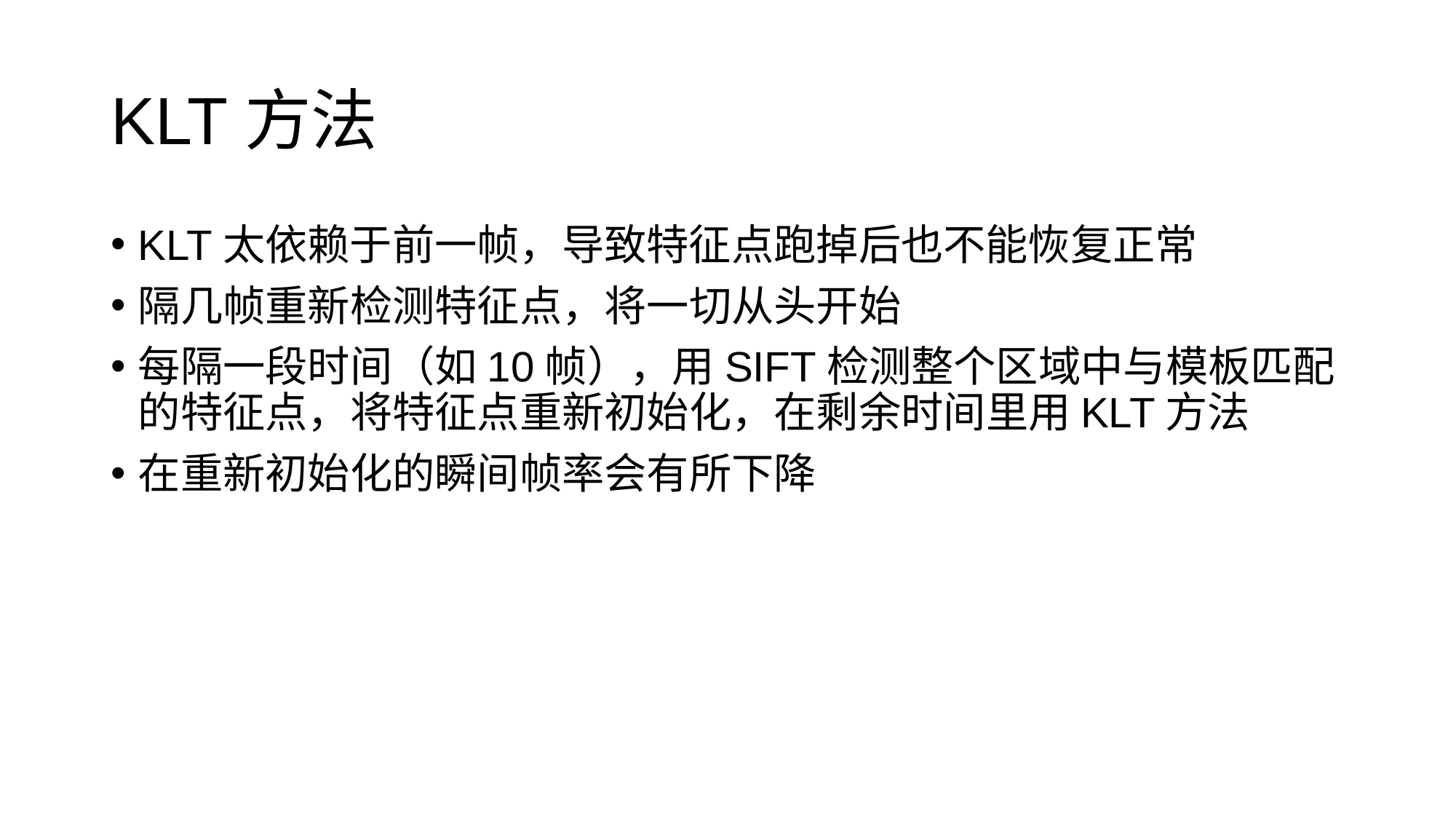

# KLT方法
KLT太依赖于前一帧，导致特征点跑掉后也不能恢复正常
隔几帧重新检测特征点，将一切从头开始
每隔一段时间（如10帧），用SIFT检测整个区域中与模板匹配的特征点，将特征点重新初始化，在剩余时间里用KLT方法
在重新初始化的瞬间帧率会有所下降